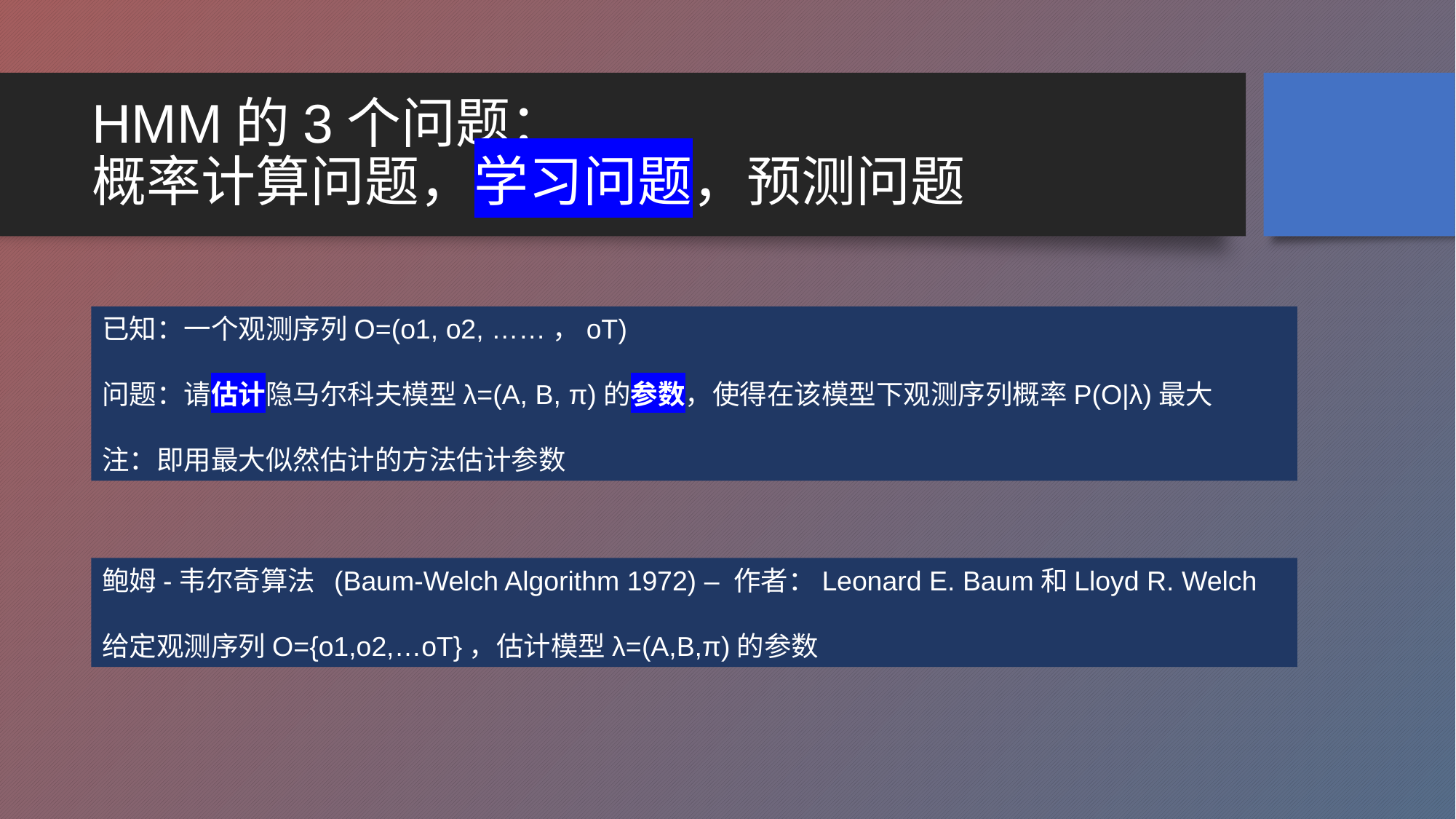

# HMM的3个问题： 概率计算问题，学习问题，预测问题
已知：一个观测序列O=(o1, o2, ……，oT)

问题：请估计隐马尔科夫模型λ=(A, B, π)的参数，使得在该模型下观测序列概率P(O|λ)最大

注：即用最大似然估计的方法估计参数
鲍姆-韦尔奇算法  (Baum-Welch Algorithm 1972) – 作者：Leonard E. Baum和Lloyd R. Welch

给定观测序列O={o1,o2,…oT}，估计模型λ=(A,B,π)的参数